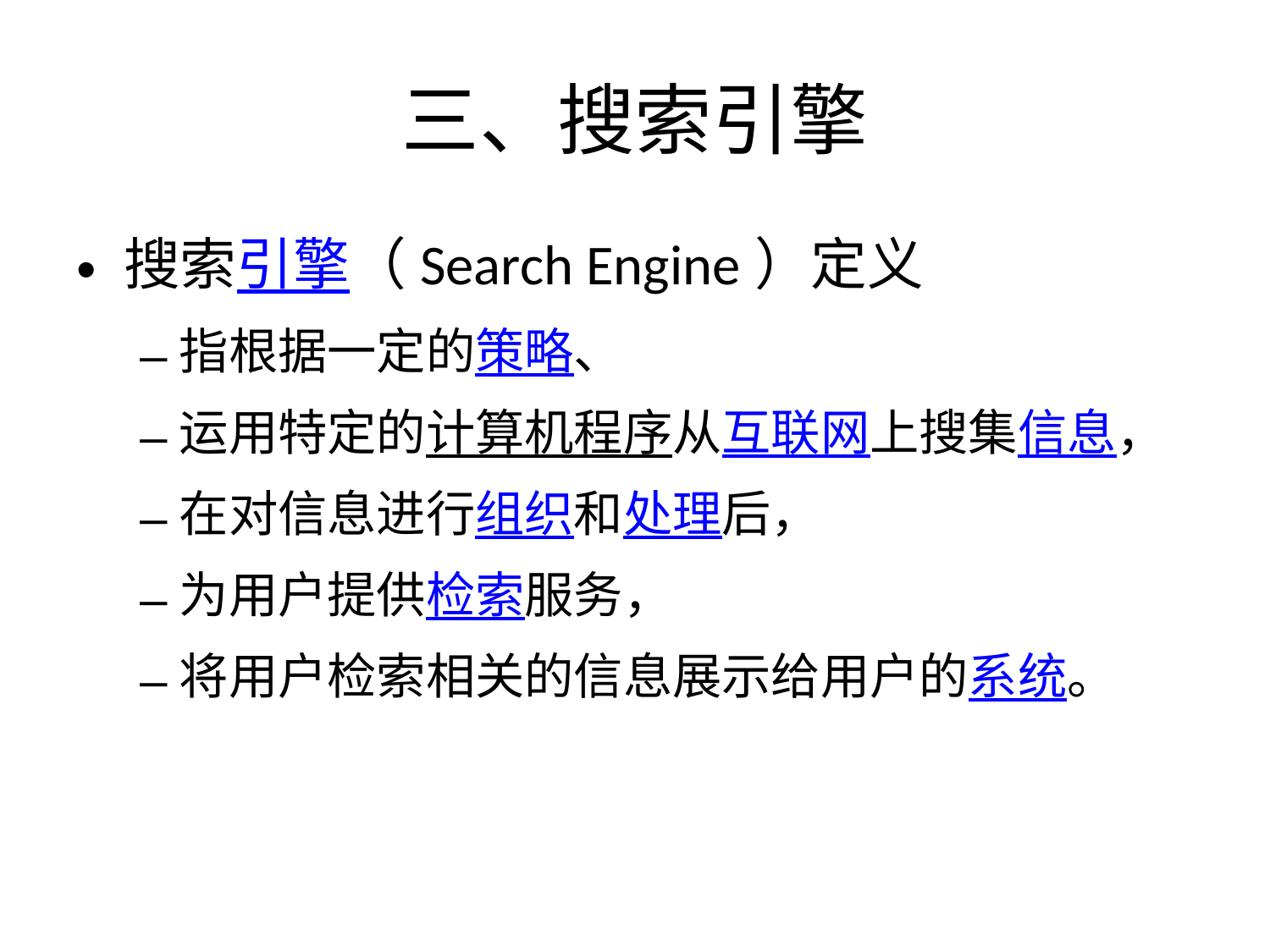

# 三、搜索引擎
搜索引擎（Search Engine）定义
指根据一定的策略、
运用特定的计算机程序从互联网上搜集信息，
在对信息进行组织和处理后，
为用户提供检索服务，
将用户检索相关的信息展示给用户的系统。